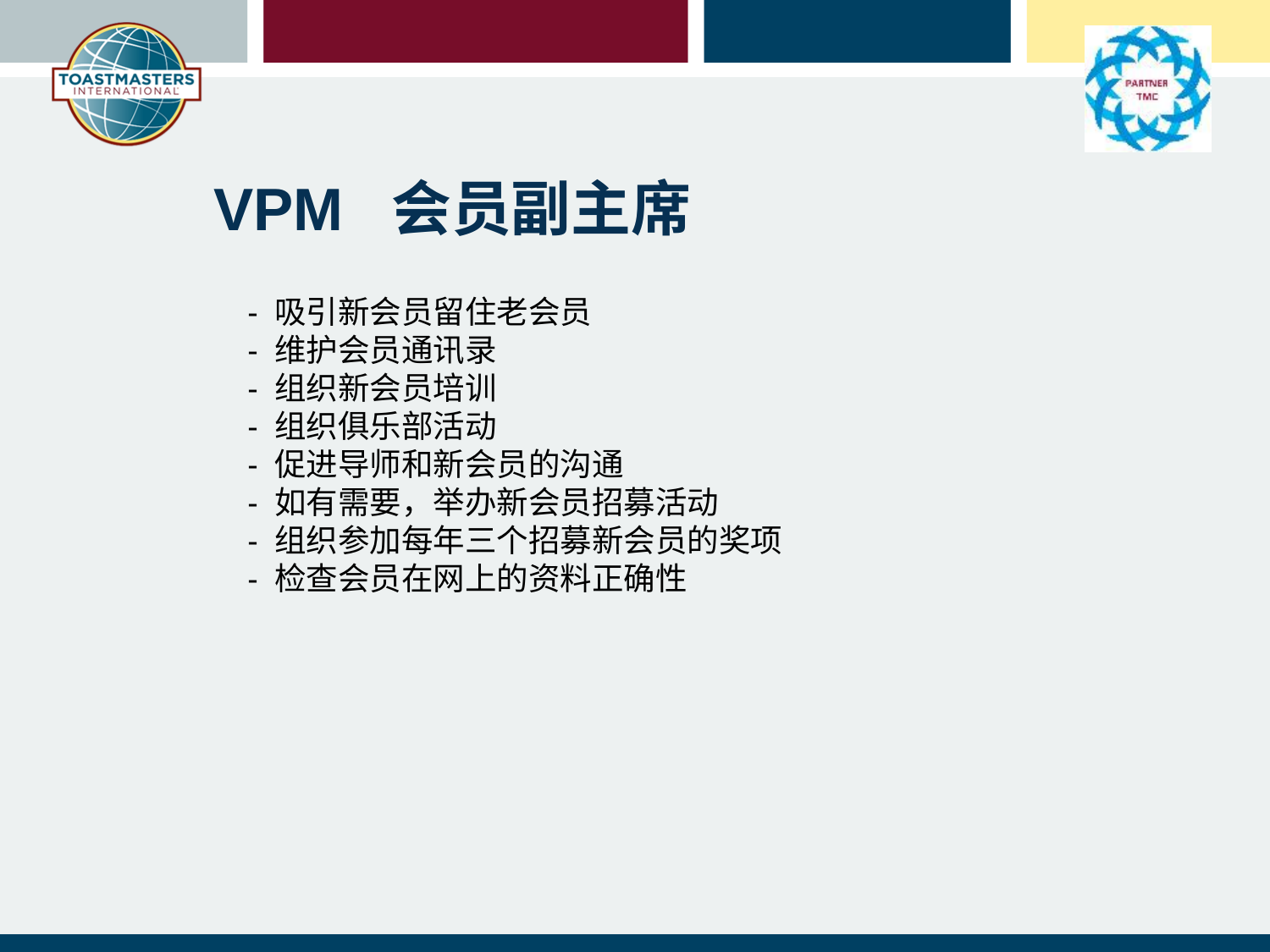

VPM  会员副主席
- 吸引新会员留住老会员
- 维护会员通讯录
- 组织新会员培训
- 组织俱乐部活动
- 促进导师和新会员的沟通
- 如有需要，举办新会员招募活动
- 组织参加每年三个招募新会员的奖项
- 检查会员在网上的资料正确性